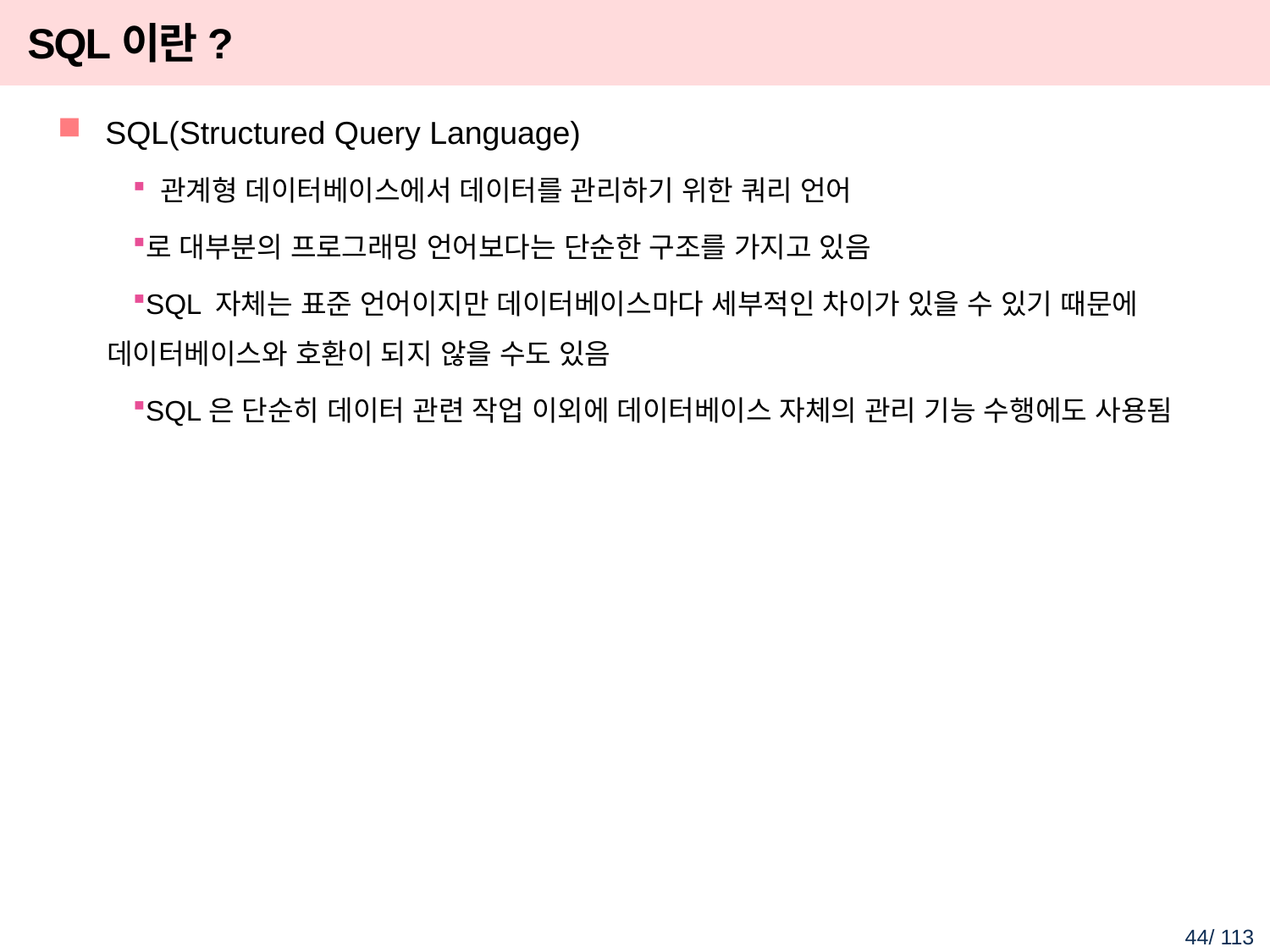

# SQL이란?
SQL(Structured Query Language)
 관계형 데이터베이스에서 데이터를 관리하기 위한 쿼리 언어
로 대부분의 프로그래밍 언어보다는 단순한 구조를 가지고 있음
SQL 자체는 표준 언어이지만 데이터베이스마다 세부적인 차이가 있을 수 있기 때문에 데이터베이스와 호환이 되지 않을 수도 있음
SQL은 단순히 데이터 관련 작업 이외에 데이터베이스 자체의 관리 기능 수행에도 사용됨